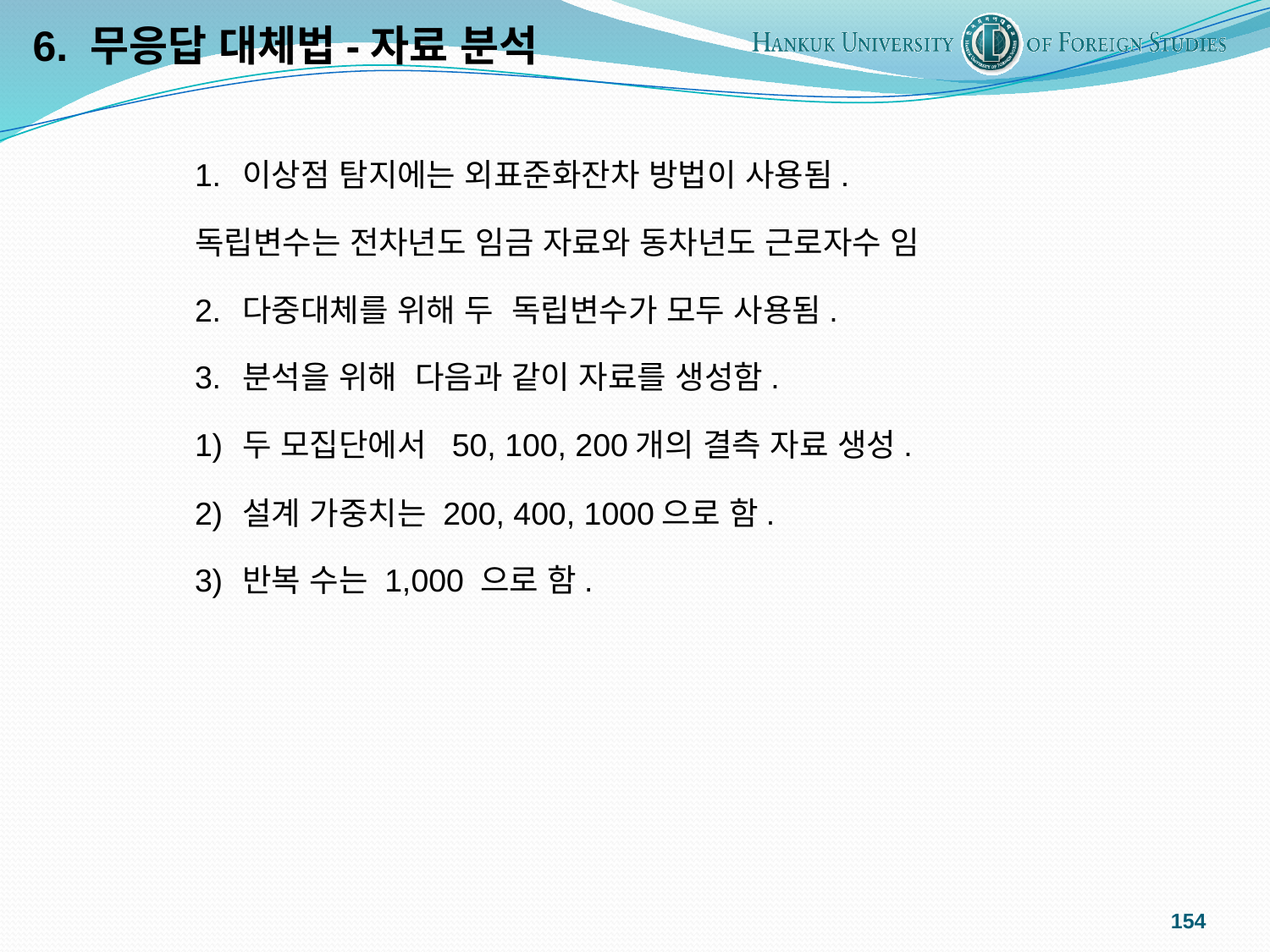

6. 무응답 대체법-자료 분석
이상점 탐지에는 외표준화잔차 방법이 사용됨.

독립변수는 전차년도 임금 자료와 동차년도 근로자수 임

다중대체를 위해 두  독립변수가 모두 사용됨.

분석을 위해  다음과 같이 자료를 생성함.

두 모집단에서  50, 100, 200개의 결측 자료 생성.

설계 가중치는 200, 400, 1000으로 함.

반복 수는 1,000 으로 함.
154